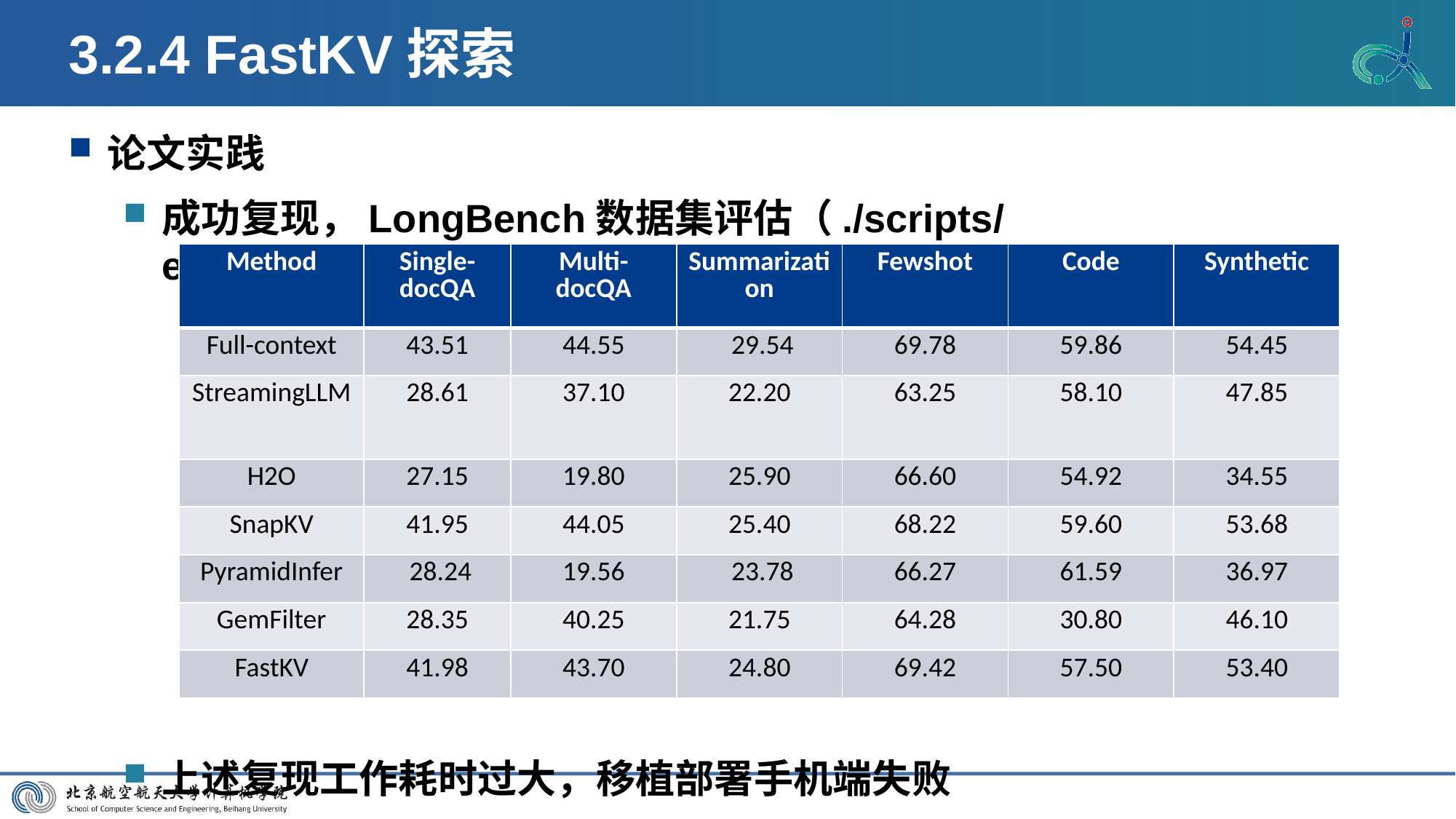

# 3.2.4 FastKV探索
论文实践
成功复现，LongBench数据集评估（./scripts/eval_longbench.sh）

上述复现工作耗时过大，移植部署手机端失败
| Method | Single-docQA | Multi-docQA | Summarization | Fewshot | Code | Synthetic |
| --- | --- | --- | --- | --- | --- | --- |
| Full-context | 43.51 | 44.55 | 29.54 | 69.78 | 59.86 | 54.45 |
| StreamingLLM | 28.61 | 37.10 | 22.20 | 63.25 | 58.10 | 47.85 |
| H2O | 27.15 | 19.80 | 25.90 | 66.60 | 54.92 | 34.55 |
| SnapKV | 41.95 | 44.05 | 25.40 | 68.22 | 59.60 | 53.68 |
| PyramidInfer | 28.24 | 19.56 | 23.78 | 66.27 | 61.59 | 36.97 |
| GemFilter | 28.35 | 40.25 | 21.75 | 64.28 | 30.80 | 46.10 |
| FastKV | 41.98 | 43.70 | 24.80 | 69.42 | 57.50 | 53.40 |

22